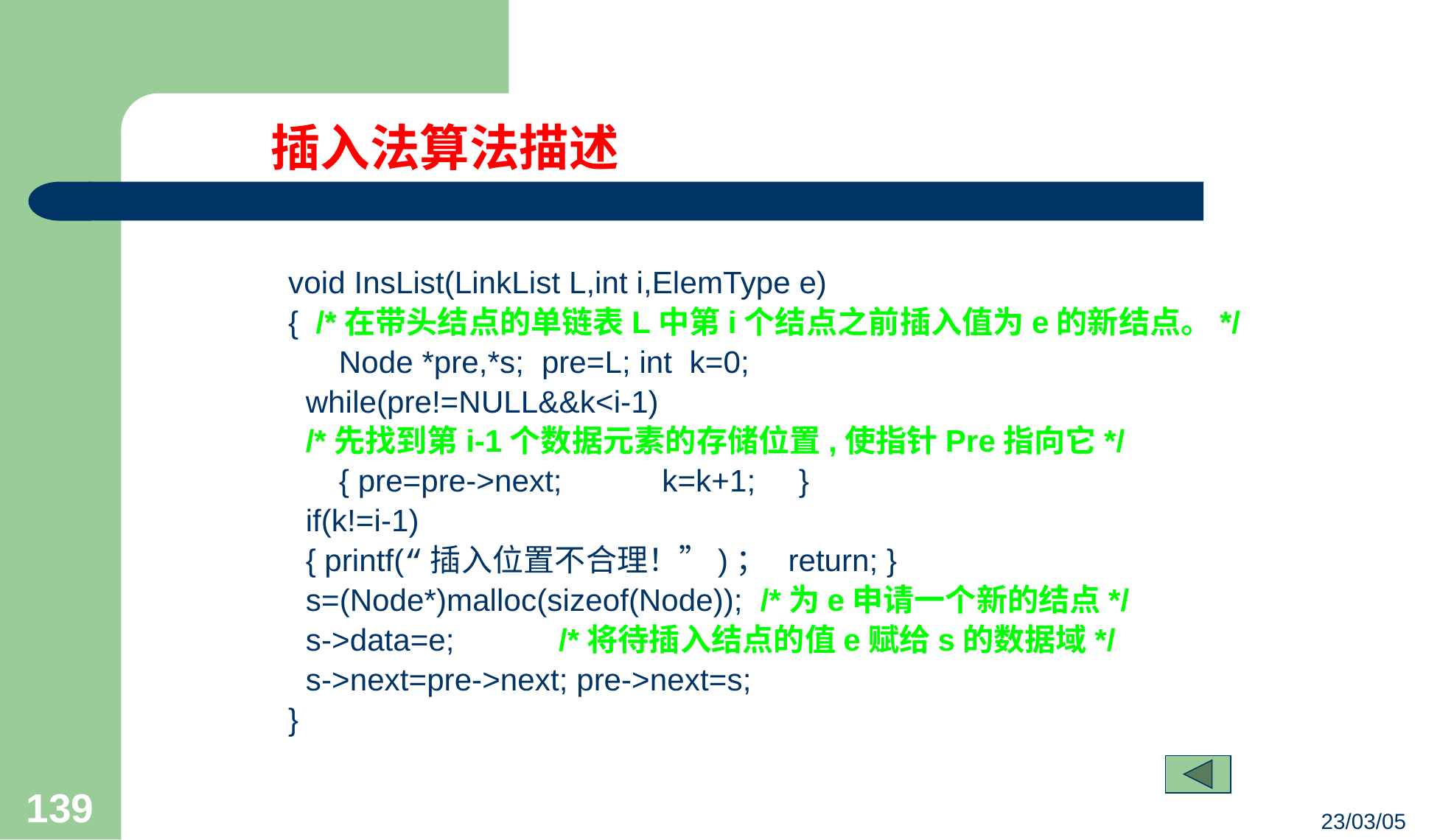

插入法算法描述
void InsList(LinkList L,int i,ElemType e)
{  /*在带头结点的单链表L中第i个结点之前插入值为e的新结点。*/
	 Node *pre,*s;  pre=L; int  k=0;
  while(pre!=NULL&&k<i-1)
  /*先找到第i-1个数据元素的存储位置,使指针Pre指向它*/
	 { pre=pre->next;	k=k+1;     }
  if(k!=i-1)
  { printf(“插入位置不合理！”)；  return; }
  s=(Node*)malloc(sizeof(Node));  /*为e申请一个新的结点*/
  s->data=e;            /*将待插入结点的值e赋给s的数据域*/
  s->next=pre->next; pre->next=s;
}

139
23/03/05